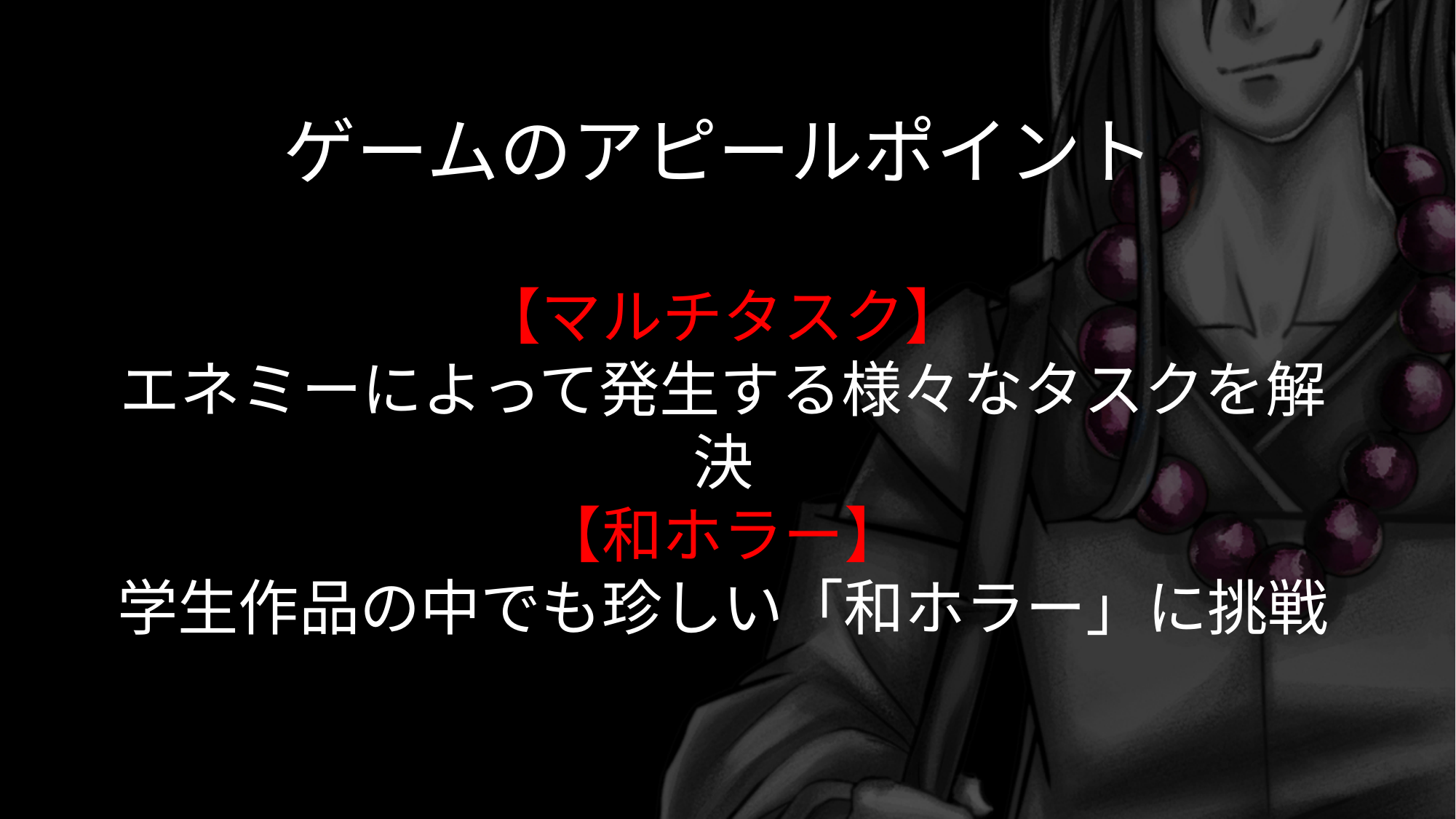

ゲームのアピールポイント
【マルチタスク】
エネミーによって発生する様々なタスクを解決
【和ホラー】
学生作品の中でも珍しい「和ホラー」に挑戦